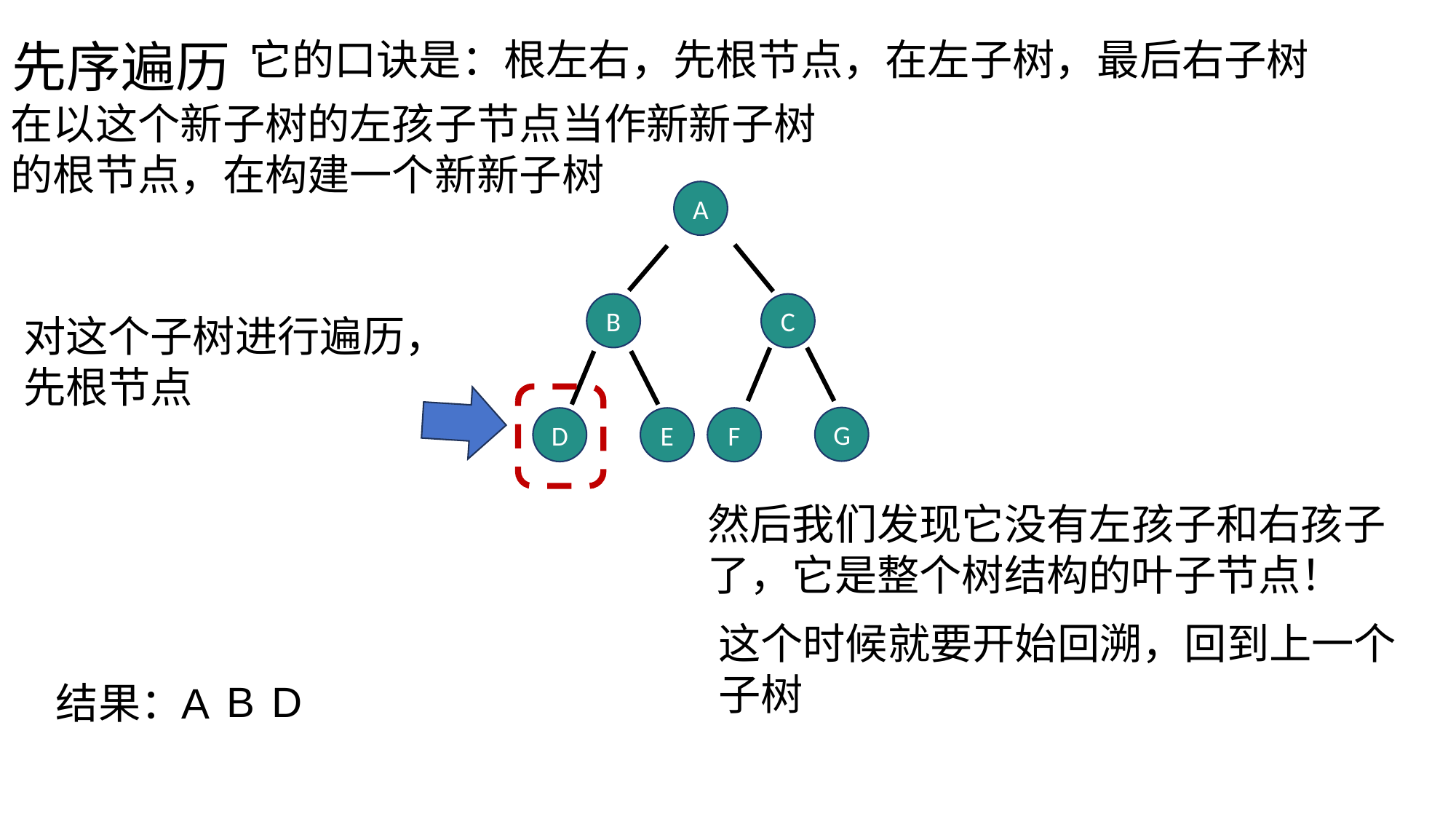

先序遍历
它的口诀是：根左右，先根节点，在左子树，最后右子树
在以这个新子树的左孩子节点当作新新子树的根节点，在构建一个新新子树
A
B
C
对这个子树进行遍历，先根节点

G
D
E
F
然后我们发现它没有左孩子和右孩子了，它是整个树结构的叶子节点！
这个时候就要开始回溯，回到上一个子树
B
D
结果：
A